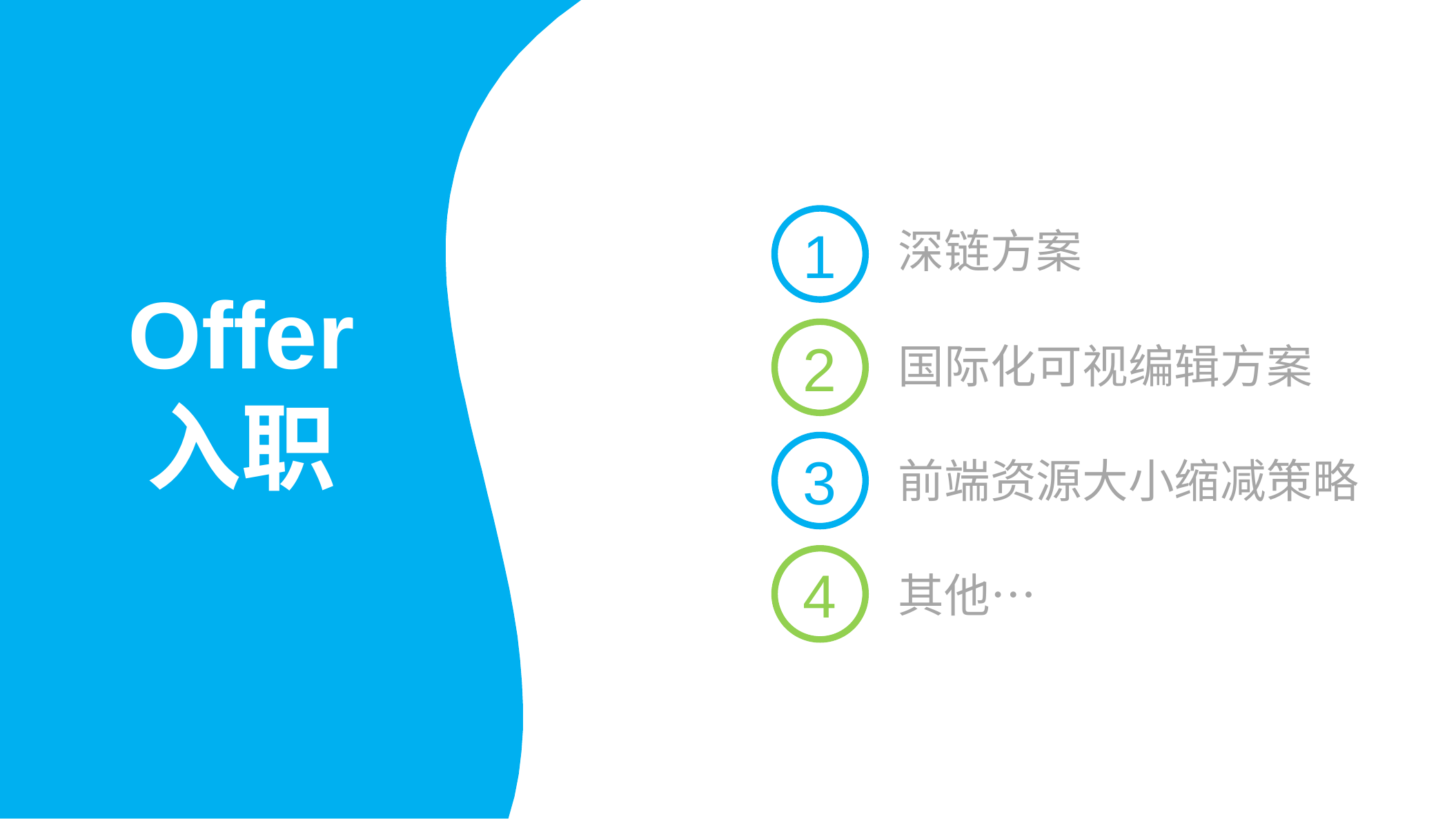

1
深链方案
Offer 入职
2
国际化可视编辑方案
3
前端资源大小缩减策略
4
其他…